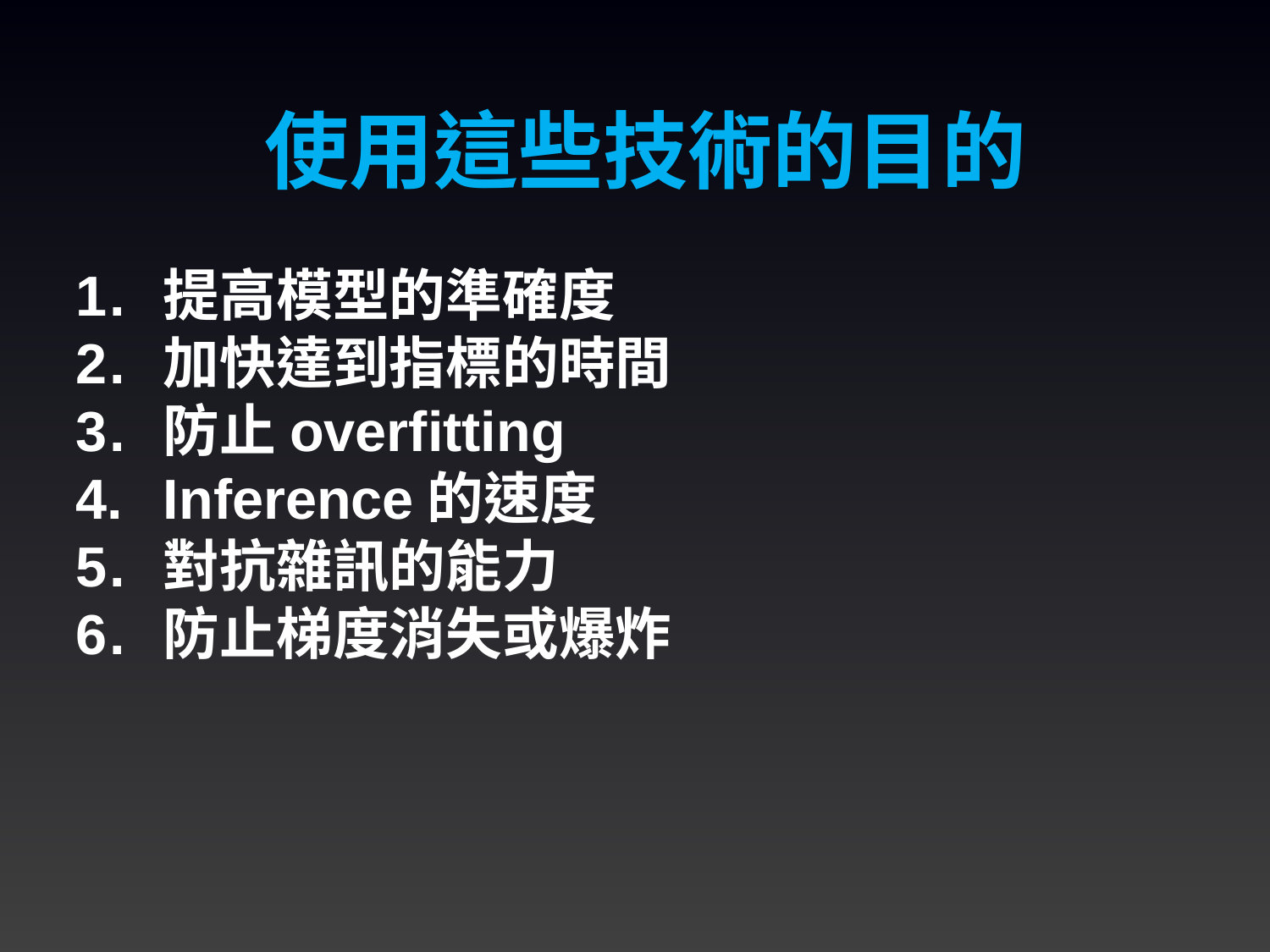

使用這些技術的目的
提高模型的準確度
加快達到指標的時間
防止overfitting
Inference的速度
對抗雜訊的能力
防止梯度消失或爆炸